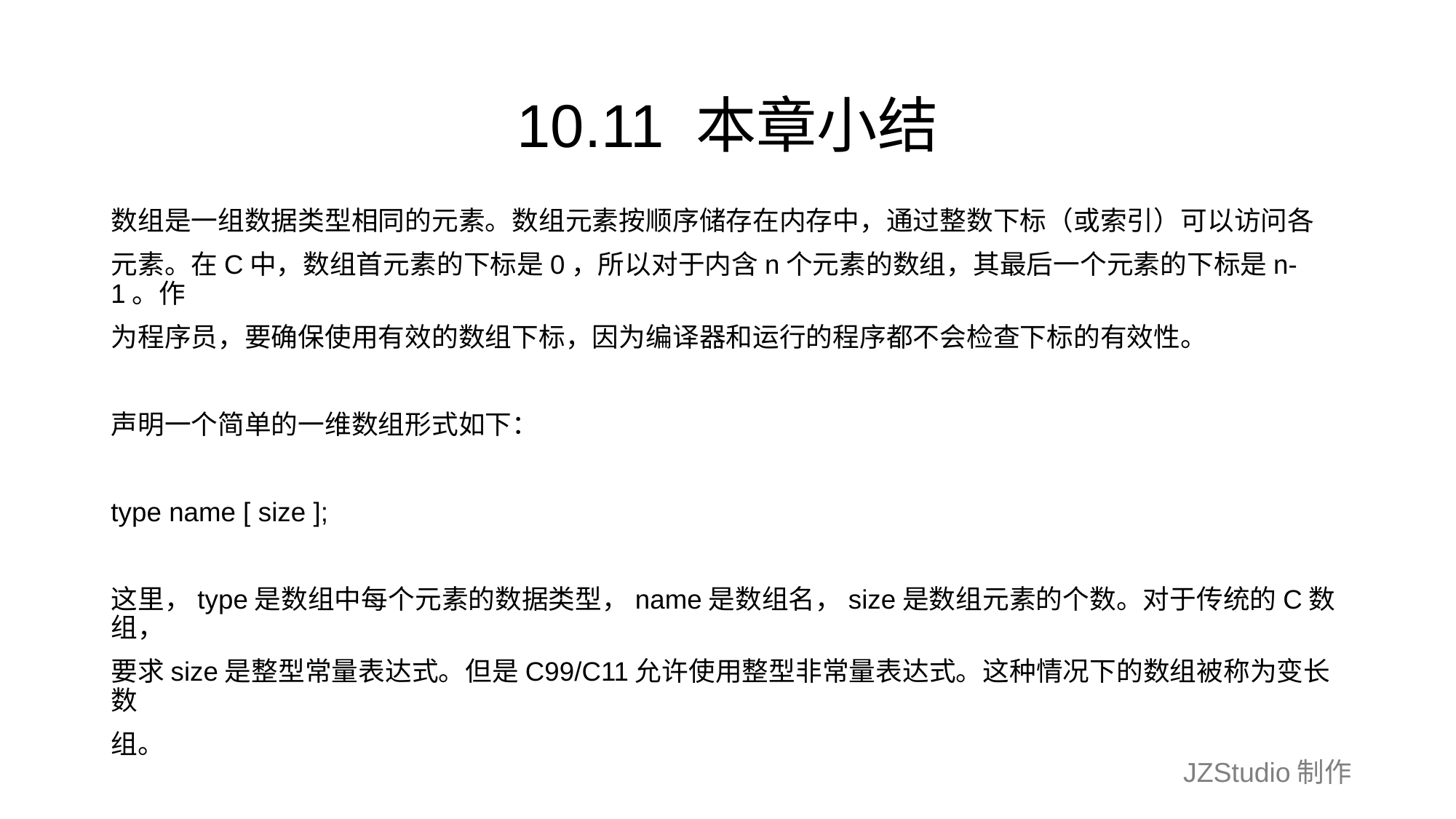

# 10.11 本章小结
数组是一组数据类型相同的元素。数组元素按顺序储存在内存中，通过整数下标（或索引）可以访问各
元素。在C中，数组首元素的下标是0，所以对于内含n个元素的数组，其最后一个元素的下标是n-1。作
为程序员，要确保使用有效的数组下标，因为编译器和运行的程序都不会检查下标的有效性。

声明一个简单的一维数组形式如下：

type name [ size ];

这里，type是数组中每个元素的数据类型，name是数组名，size是数组元素的个数。对于传统的C数组，
要求size是整型常量表达式。但是C99/C11允许使用整型非常量表达式。这种情况下的数组被称为变长数
组。